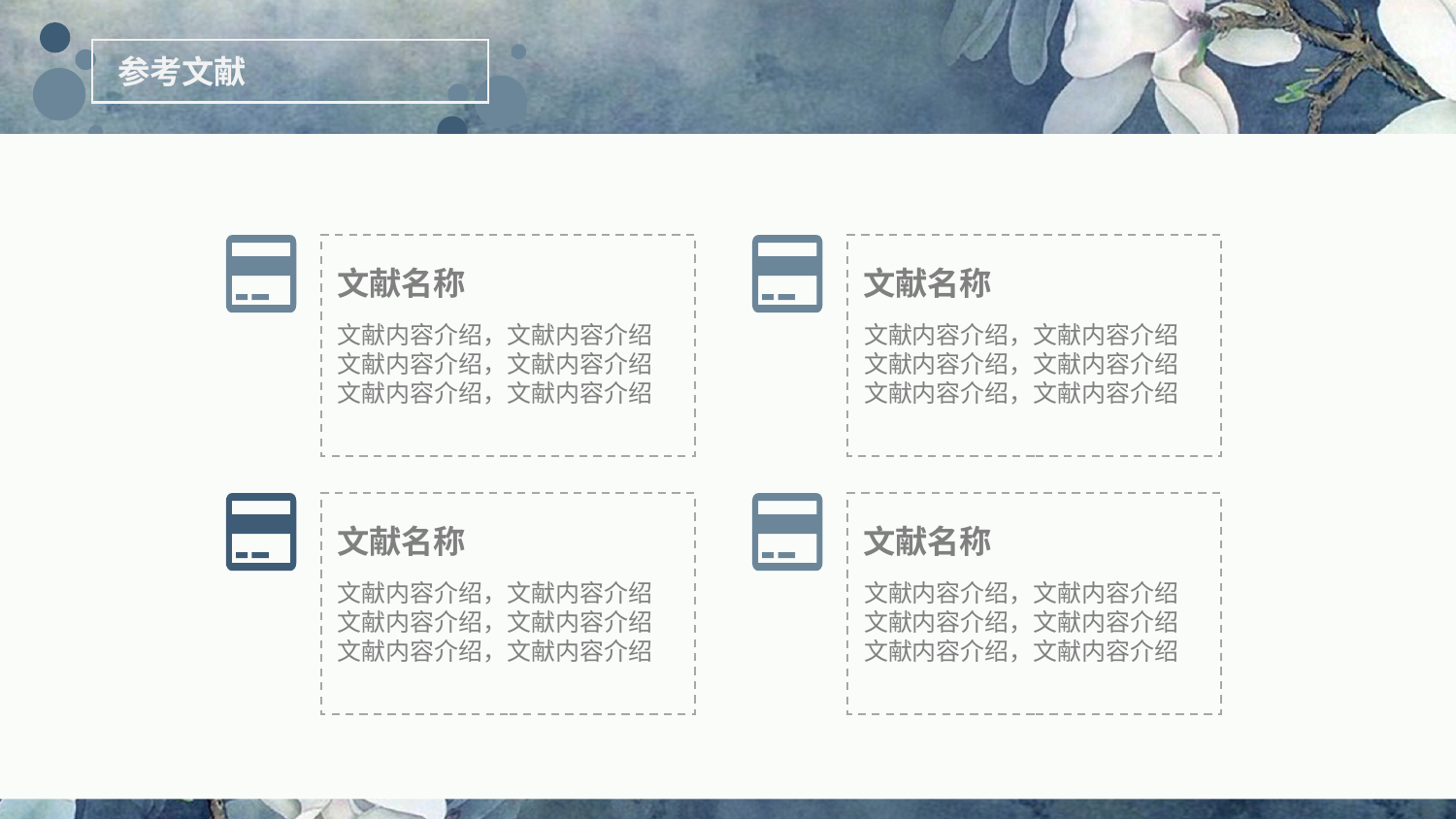

# 参考文献

文献名称
文献名称
文献内容介绍，文献内容介绍
文献内容介绍，文献内容介绍
文献内容介绍，文献内容介绍
文献内容介绍，文献内容介绍
文献内容介绍，文献内容介绍
文献内容介绍，文献内容介绍

文献名称
文献名称
文献内容介绍，文献内容介绍
文献内容介绍，文献内容介绍
文献内容介绍，文献内容介绍
文献内容介绍，文献内容介绍
文献内容介绍，文献内容介绍
文献内容介绍，文献内容介绍